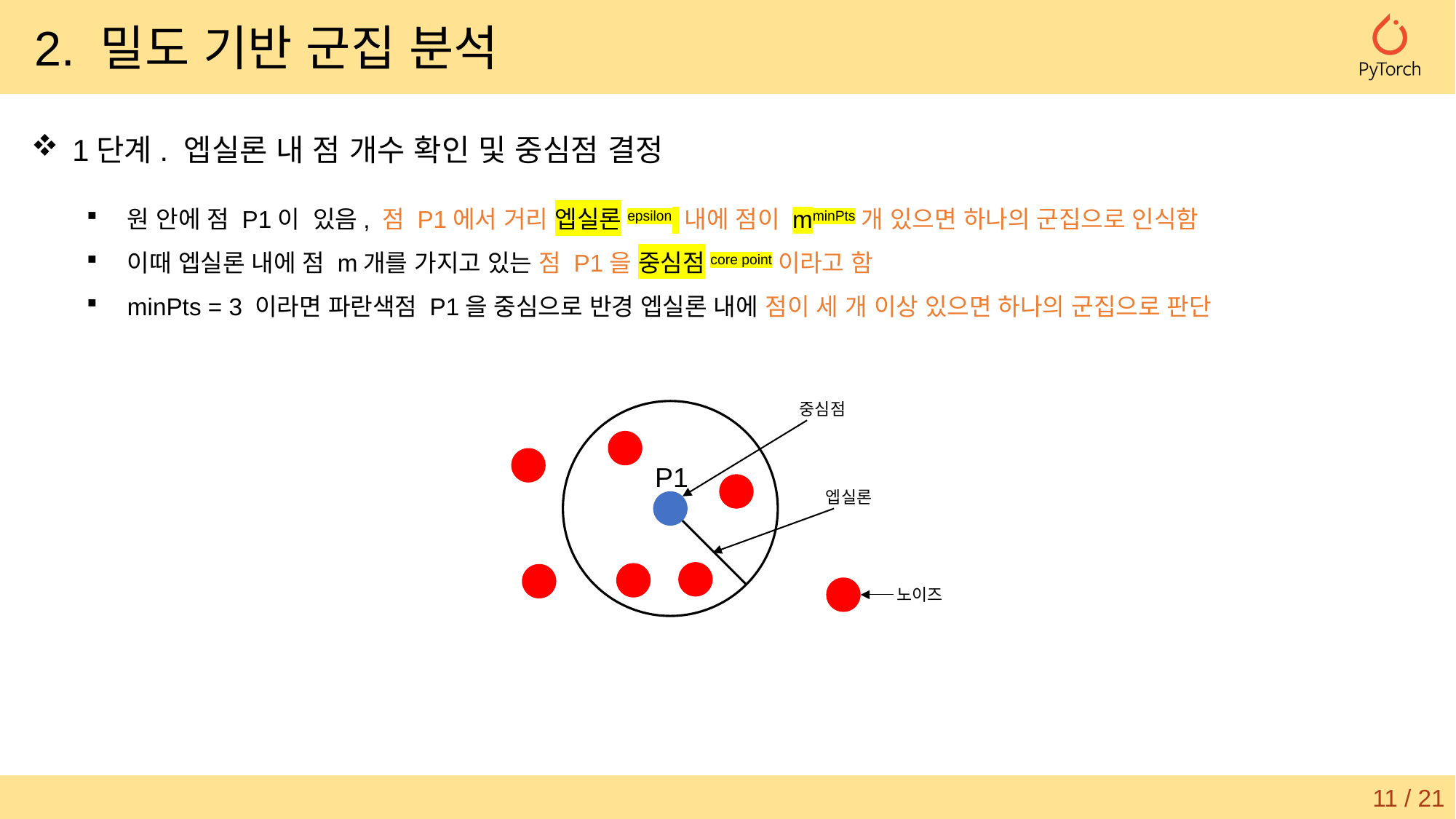

2. 밀도 기반 군집 분석
1단계. 엡실론 내 점 개수 확인 및 중심점 결정
원 안에 점 P1이  있음, 점 P1에서 거리 엡실론epsilon 내에 점이 mminPts개 있으면 하나의 군집으로 인식함
이때 엡실론 내에 점 m개를 가지고 있는 점 P1을 중심점core point이라고 함
minPts = 3 이라면 파란색점 P1을 중심으로 반경 엡실론 내에 점이 세 개 이상 있으면 하나의 군집으로 판단
중심점

엡실론

노이즈

P1
11 / 21